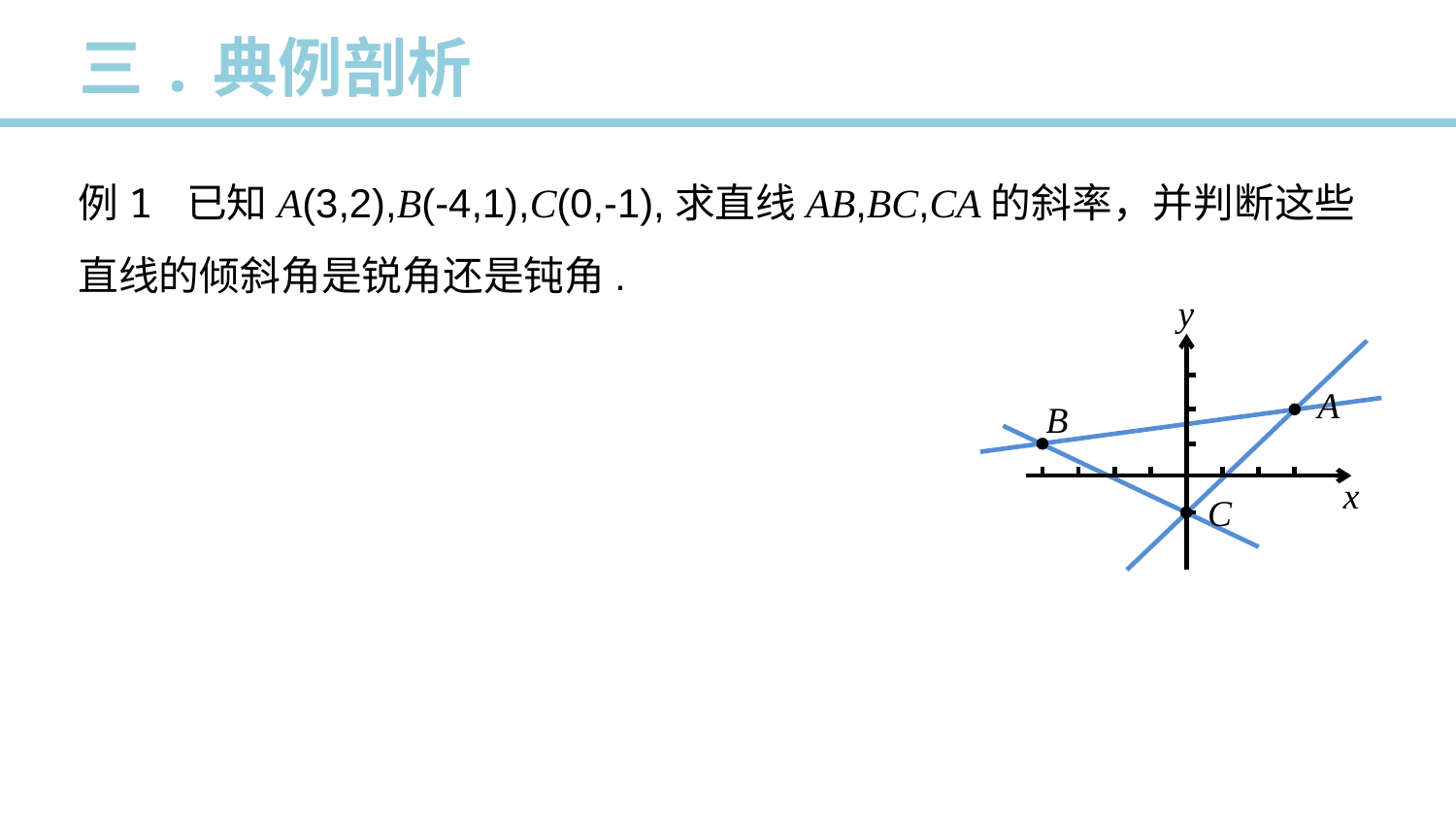

三.典例剖析
例1 已知A(3,2),B(-4,1),C(0,-1),求直线AB,BC,CA的斜率，并判断这些直线的倾斜角是锐角还是钝角.
y
A
B

x
C